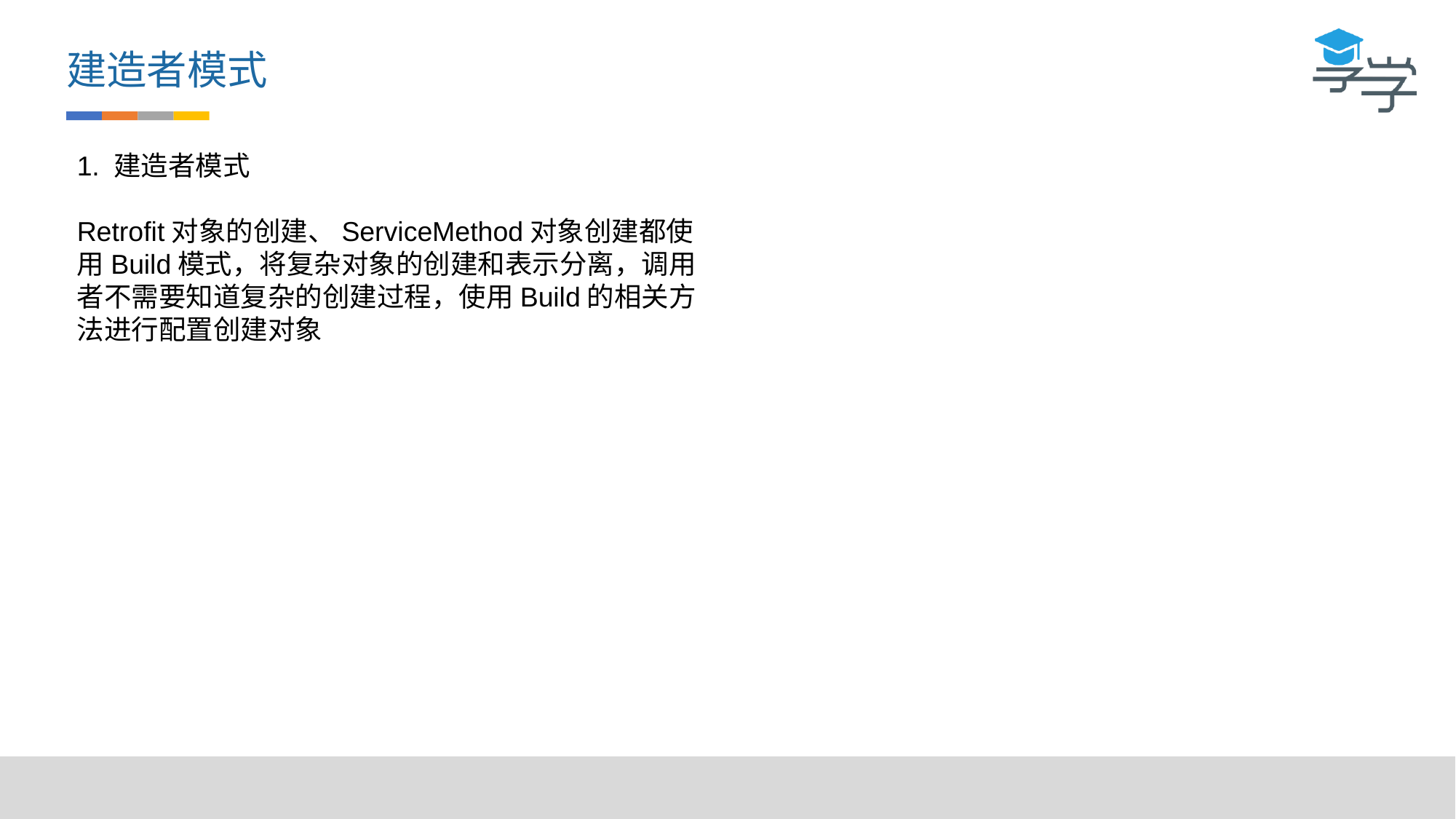

建造者模式

1. 建造者模式

Retrofit对象的创建、ServiceMethod对象创建都使用Build模式，将复杂对象的创建和表示分离，调用者不需要知道复杂的创建过程，使用Build的相关方法进行配置创建对象